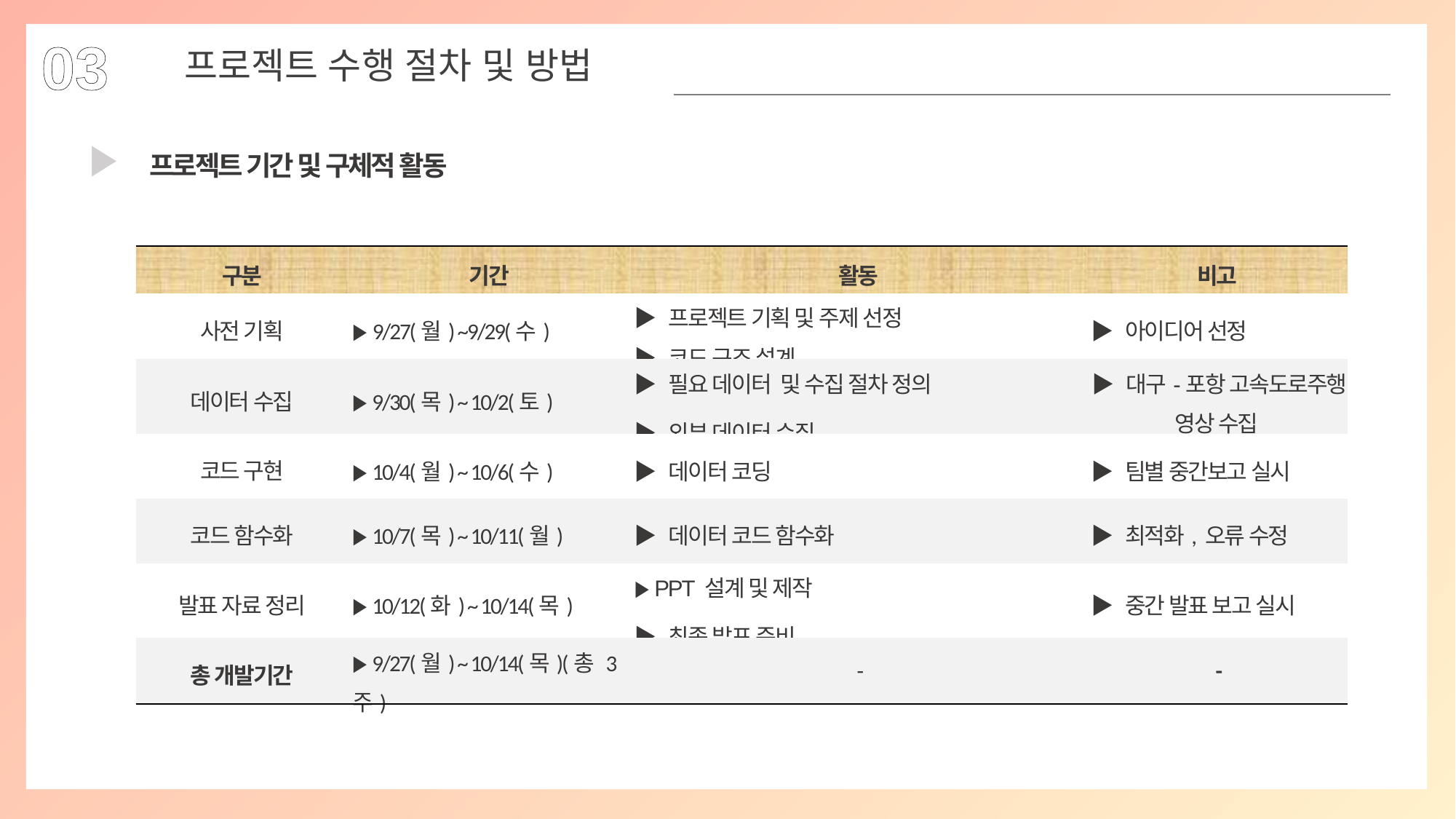

03

프로젝트 수행 절차 및 방법
▶
프로젝트 기간 및 구체적 활동
| 구분 | 기간 | 활동 | 비고 |
| --- | --- | --- | --- |
| 사전 기획 | ▶ 9/27(월) ~9/29(수) | ▶ 프로젝트 기획 및 주제 선정 ▶ 코드 구조 설계 | ▶ 아이디어 선정 |
| 데이터 수집 | ▶ 9/30(목) ~ 10/2(토) | ▶ 필요 데이터 및 수집 절차 정의 ▶ 외부 데이터 수집 | ▶ 대구-포항 고속도로주행 영상 수집 |
| 코드 구현 | ▶ 10/4(월) ~ 10/6(수) | ▶ 데이터 코딩 | ▶ 팀별 중간보고 실시 |
| 코드 함수화 | ▶ 10/7(목) ~ 10/11(월) | ▶ 데이터 코드 함수화 | ▶ 최적화, 오류 수정 |
| 발표 자료 정리 | ▶ 10/12(화) ~ 10/14(목) | ▶ PPT 설계 및 제작 ▶ 최종 발표 준비 | ▶ 중간 발표 보고 실시 |
| 총 개발기간 | ▶ 9/27(월) ~ 10/14(목)(총 3주) | - | - |